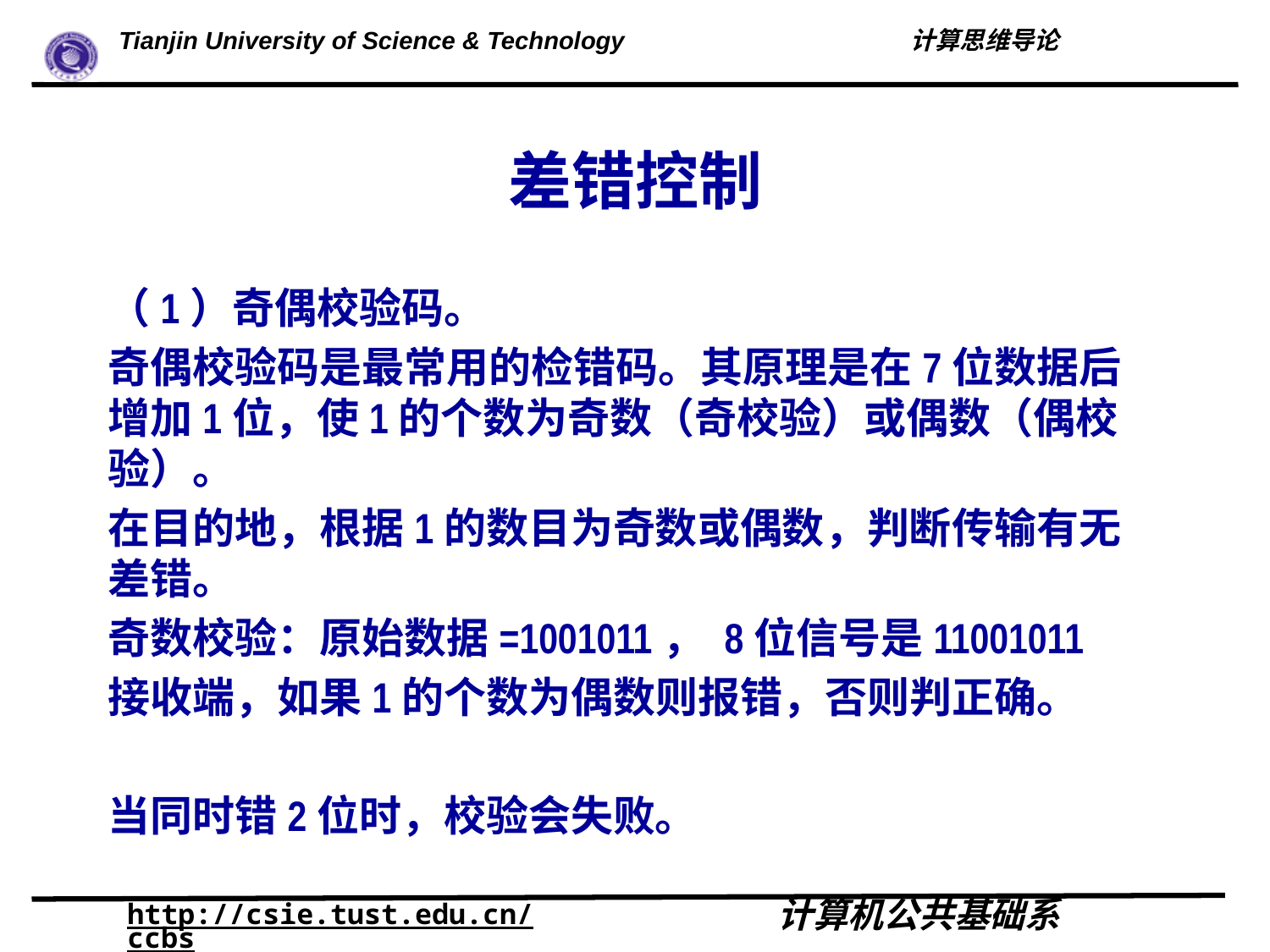

# 差错控制
（1）奇偶校验码。
奇偶校验码是最常用的检错码。其原理是在7位数据后增加1位，使1的个数为奇数（奇校验）或偶数（偶校验）。
在目的地，根据1的数目为奇数或偶数，判断传输有无差错。
奇数校验：原始数据=1001011， 8位信号是11001011
接收端，如果1的个数为偶数则报错，否则判正确。

当同时错2位时，校验会失败。